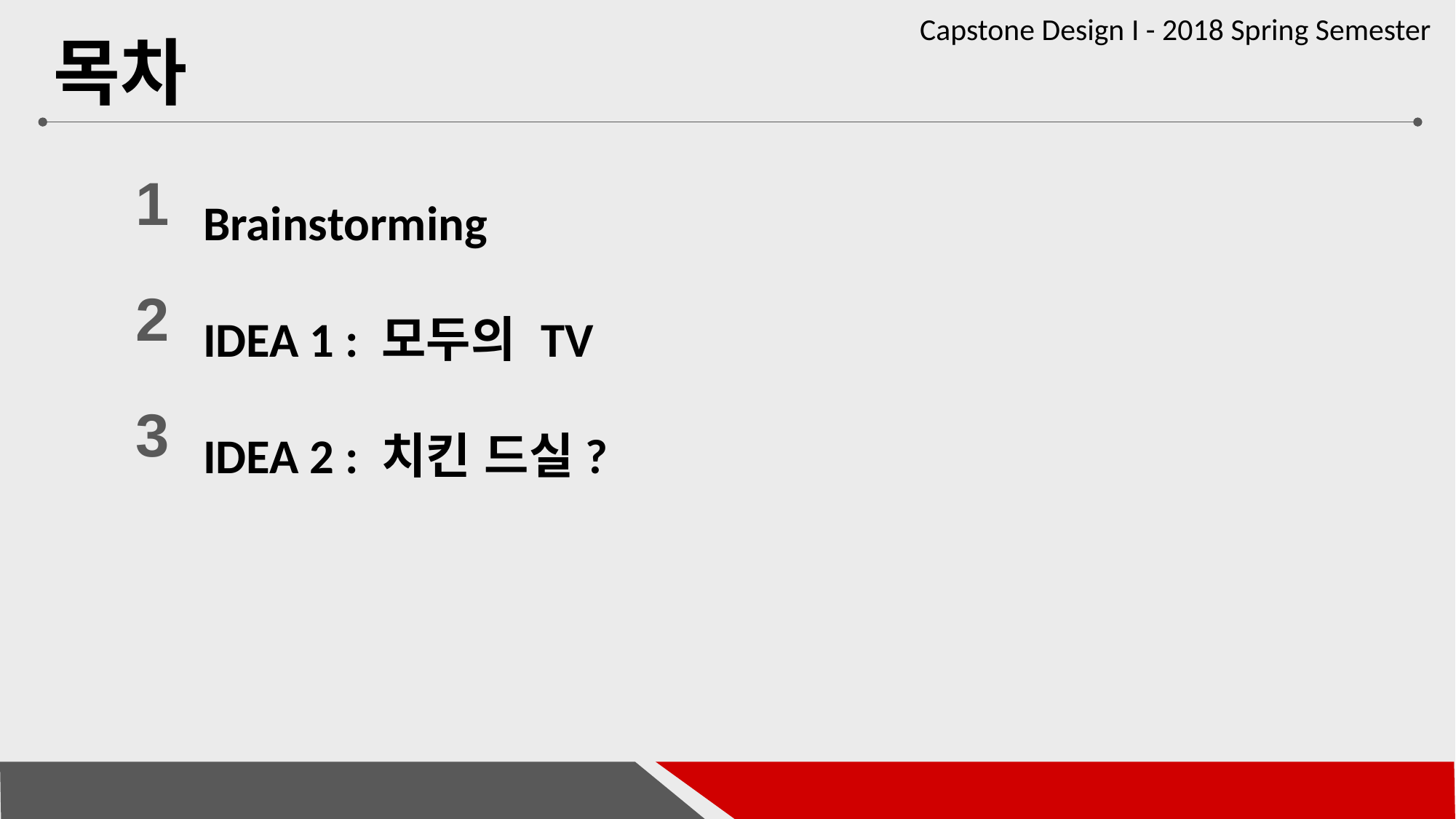

# 목차
Brainstorming
IDEA 1 : 모두의 TV
IDEA 2 : 치킨 드실?
1
2
3